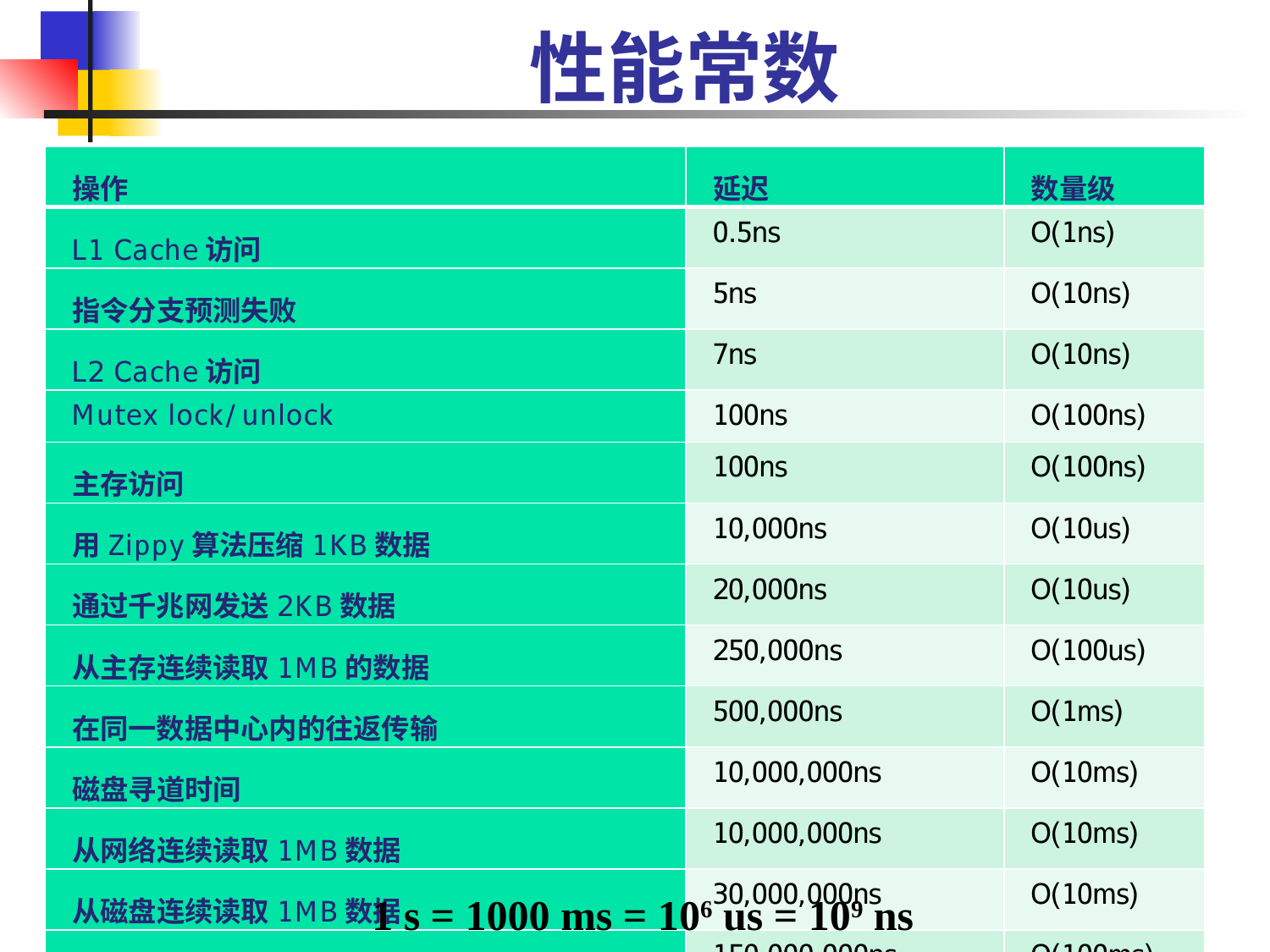

# 性能常数
| 操作 | 延迟 | 数量级 |
| --- | --- | --- |
| L1 Cache访问 | 0.5ns | O(1ns) |
| 指令分支预测失败 | 5ns | O(10ns) |
| L2 Cache访问 | 7ns | O(10ns) |
| Mutex lock/unlock | 100ns | O(100ns) |
| 主存访问 | 100ns | O(100ns) |
| 用Zippy算法压缩1KB数据 | 10,000ns | O(10us) |
| 通过千兆网发送2KB数据 | 20,000ns | O(10us) |
| 从主存连续读取1MB的数据 | 250,000ns | O(100us) |
| 在同一数据中心内的往返传输 | 500,000ns | O(1ms) |
| 磁盘寻道时间 | 10,000,000ns | O(10ms) |
| 从网络连续读取1MB数据 | 10,000,000ns | O(10ms) |
| 从磁盘连续读取1MB数据 | 30,000,000ns | O(10ms) |
| 从美国发送数据包到欧洲，再回到美国 | 150,000,000ns | O(100ms) |
1 s = 1000 ms = 106 us = 109 ns